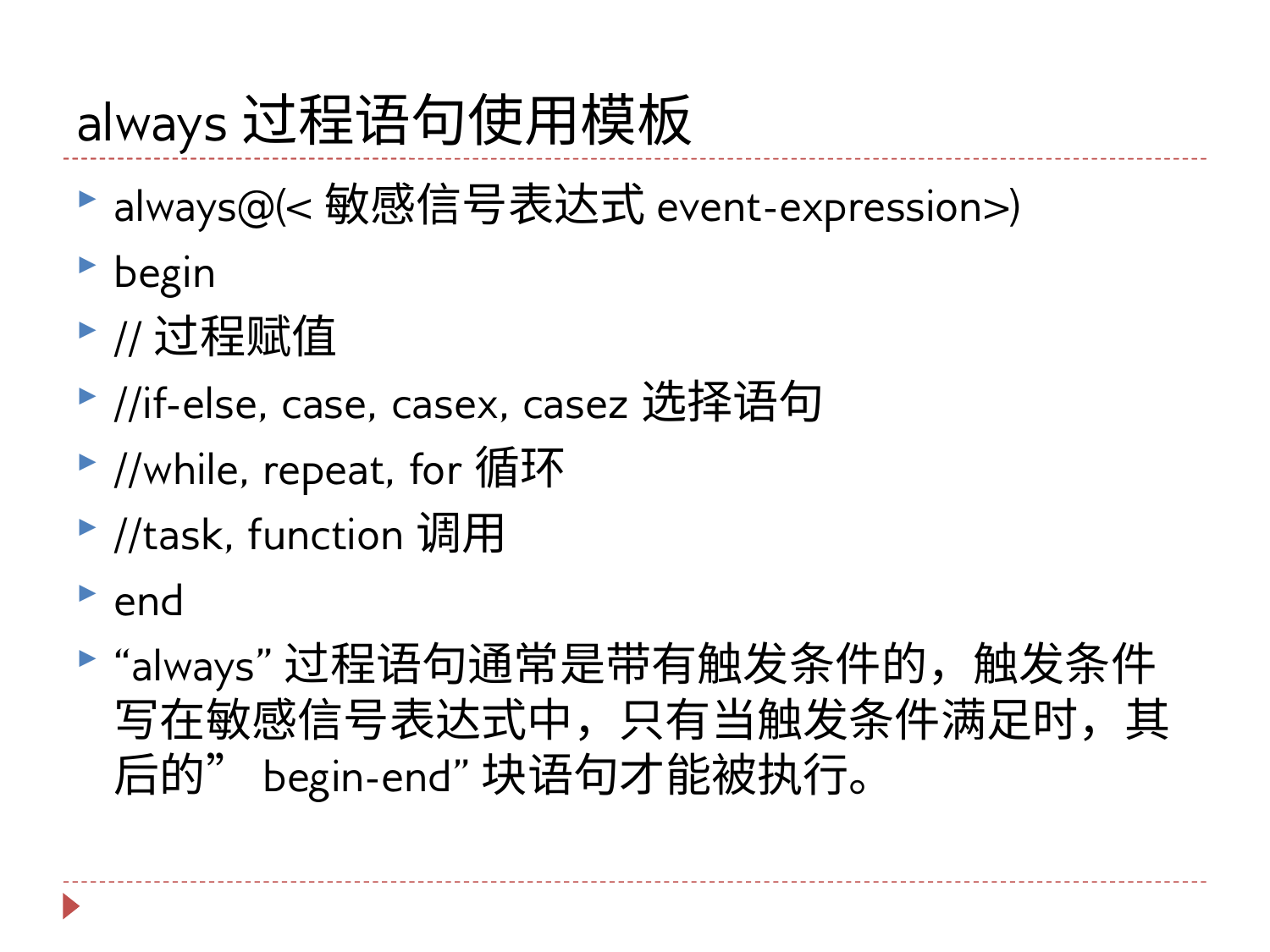

# always过程语句使用模板
always@(<敏感信号表达式event-expression>)
begin
//过程赋值
//if-else, case, casex, casez选择语句
//while, repeat, for循环
//task, function调用
end
“always”过程语句通常是带有触发条件的，触发条件写在敏感信号表达式中，只有当触发条件满足时，其后的”begin-end”块语句才能被执行。